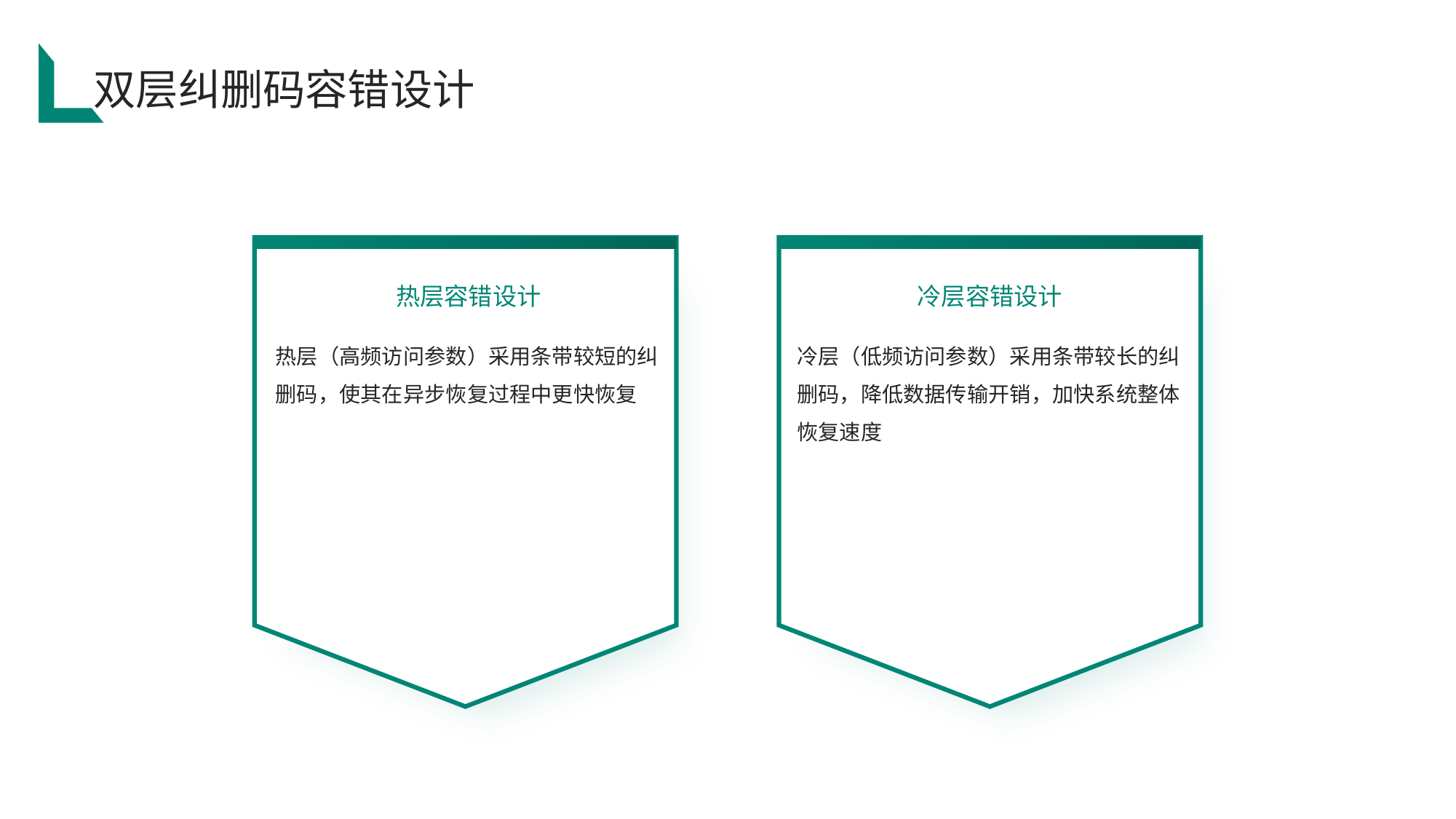

双层纠删码容错设计

热层容错设计
冷层容错设计
热层（高频访问参数）采用条带较短的纠删码，使其在异步恢复过程中更快恢复
冷层（低频访问参数）采用条带较长的纠删码，降低数据传输开销，加快系统整体恢复速度